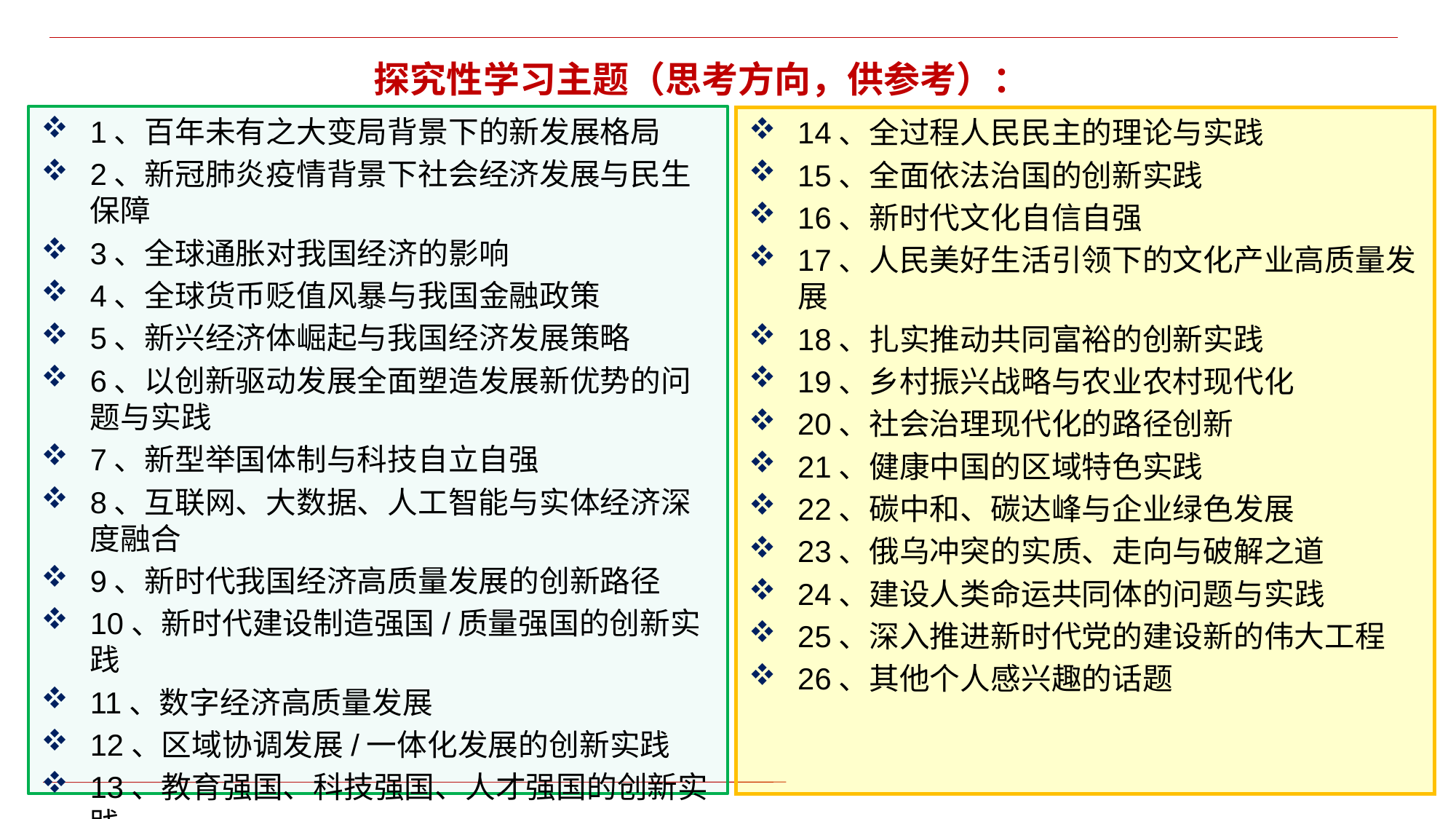

探究性学习主题（思考方向，供参考）：
1、百年未有之大变局背景下的新发展格局
2、新冠肺炎疫情背景下社会经济发展与民生保障
3、全球通胀对我国经济的影响
4、全球货币贬值风暴与我国金融政策
5、新兴经济体崛起与我国经济发展策略
6、以创新驱动发展全面塑造发展新优势的问题与实践
7、新型举国体制与科技自立自强
8、互联网、大数据、人工智能与实体经济深度融合
9、新时代我国经济高质量发展的创新路径
10、新时代建设制造强国/质量强国的创新实践
11、数字经济高质量发展
12、区域协调发展/一体化发展的创新实践
13、教育强国、科技强国、人才强国的创新实践
14、全过程人民民主的理论与实践
15、全面依法治国的创新实践
16、新时代文化自信自强
17、人民美好生活引领下的文化产业高质量发展
18、扎实推动共同富裕的创新实践
19、乡村振兴战略与农业农村现代化
20、社会治理现代化的路径创新
21、健康中国的区域特色实践
22、碳中和、碳达峰与企业绿色发展
23、俄乌冲突的实质、走向与破解之道
24、建设人类命运共同体的问题与实践
25、深入推进新时代党的建设新的伟大工程
26、其他个人感兴趣的话题